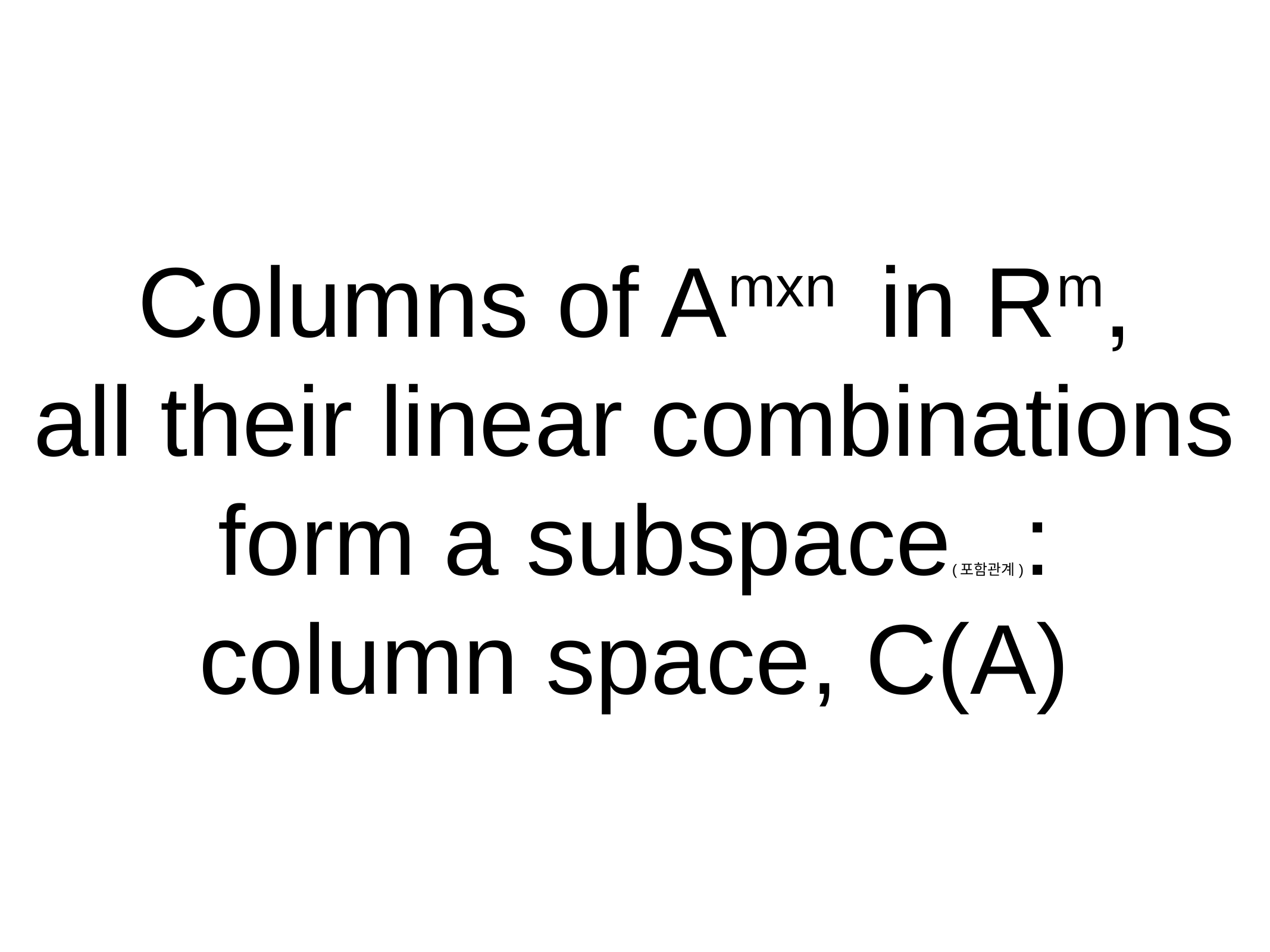

Columns of Amxn  in Rm,
all their linear combinations
form a subspace(포함관계):
column space, C(A)